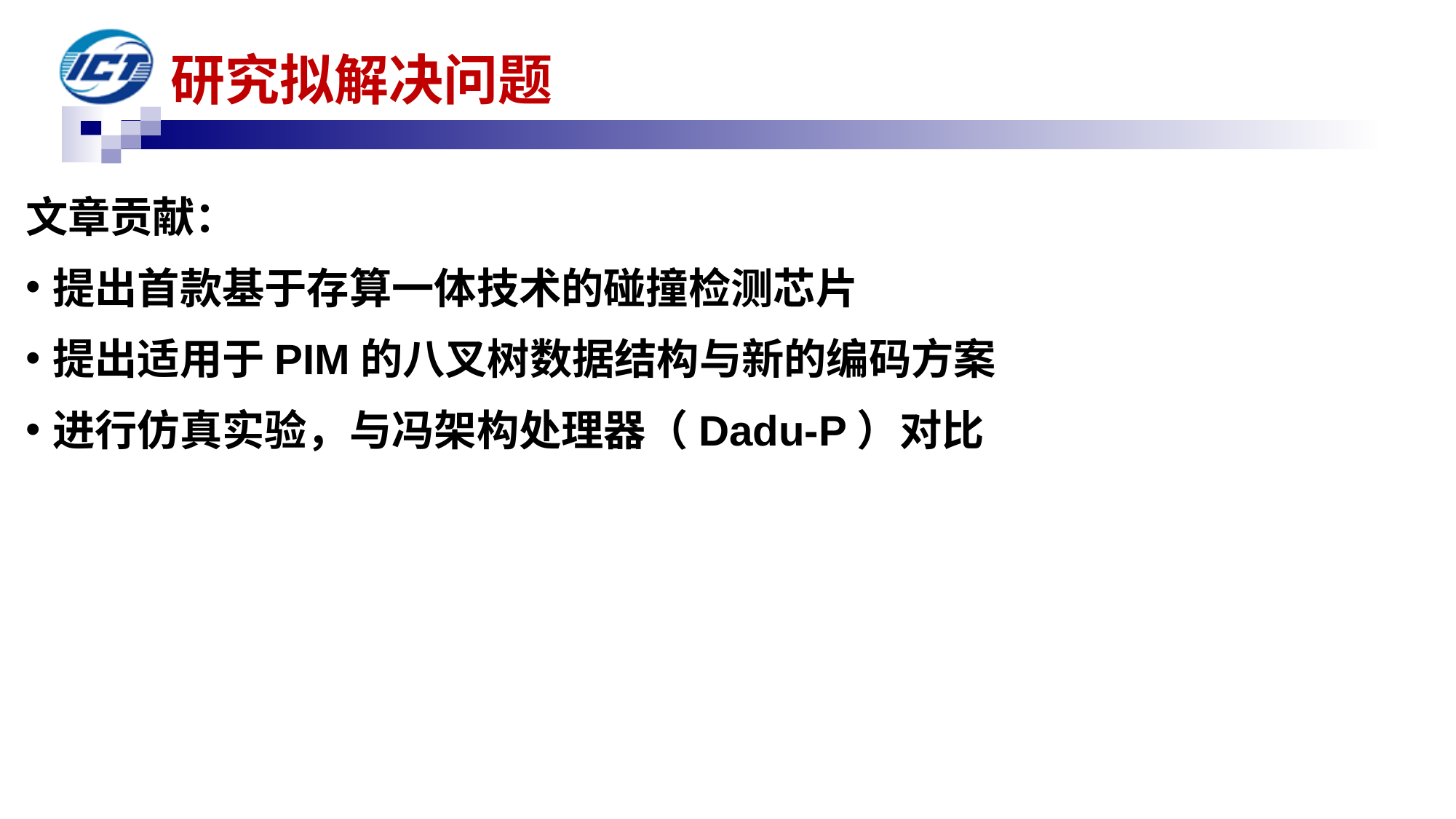

研究拟解决问题

文章贡献：
提出首款基于存算一体技术的碰撞检测芯片
提出适用于PIM的八叉树数据结构与新的编码方案
进行仿真实验，与冯架构处理器（Dadu-P）对比
11